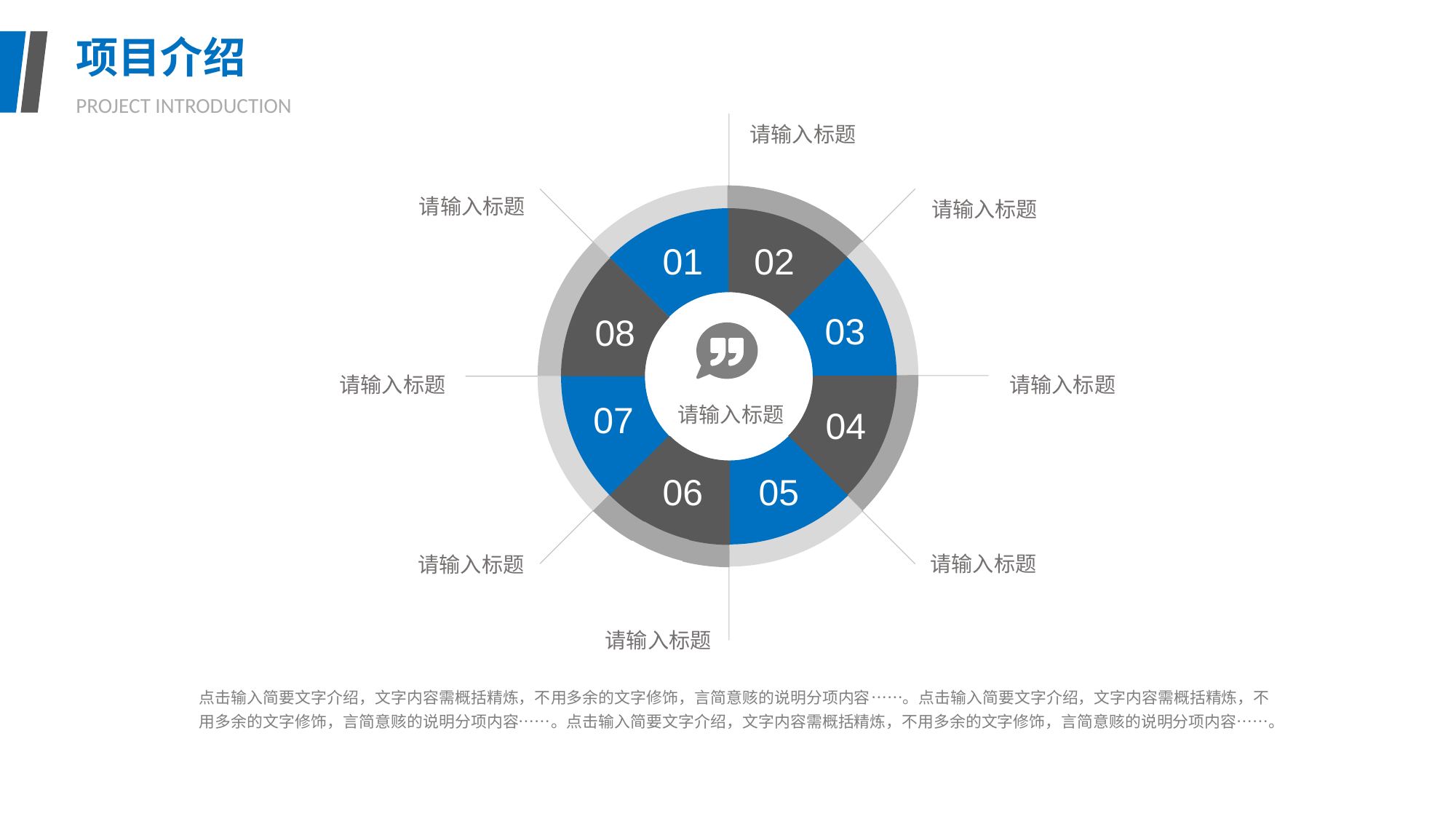

项目介绍

PROJECT INTRODUCTION
请输入标题
请输入标题
请输入标题

01
02
03
08
请输入标题
请输入标题
07
04
06
05
请输入标题
请输入标题
请输入标题

请输入标题
点击输入简要文字介绍，文字内容需概括精炼，不用多余的文字修饰，言简意赅的说明分项内容……。点击输入简要文字介绍，文字内容需概括精炼，不用多余的文字修饰，言简意赅的说明分项内容……。点击输入简要文字介绍，文字内容需概括精炼，不用多余的文字修饰，言简意赅的说明分项内容……。